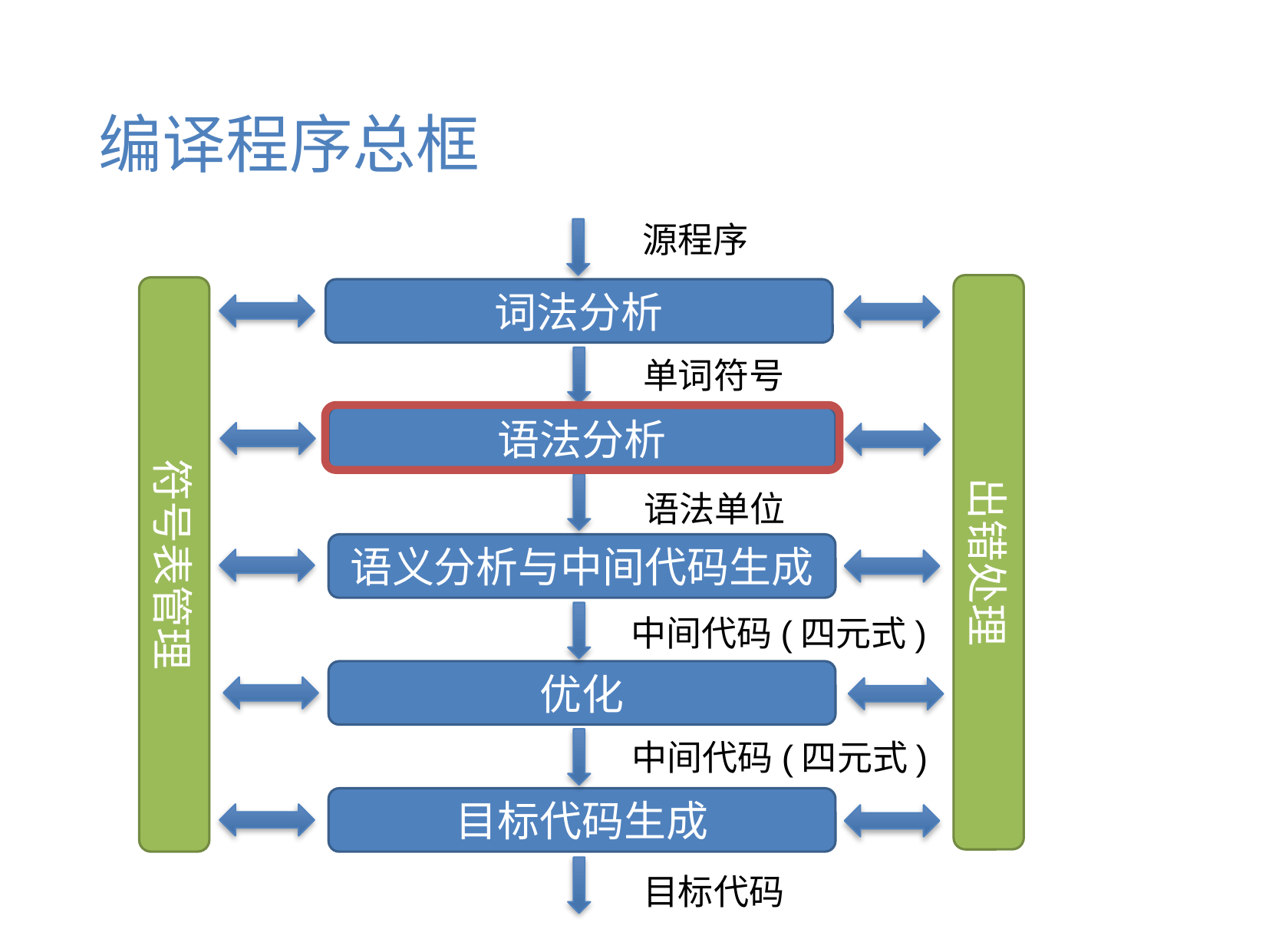

# 编译程序总框
源程序

出错处理
符号表管理
词法分析

单词符号

语法分析

语法单位

语义分析与中间代码生成

中间代码(四元式)
优化

中间代码(四元式)
目标代码生成

目标代码